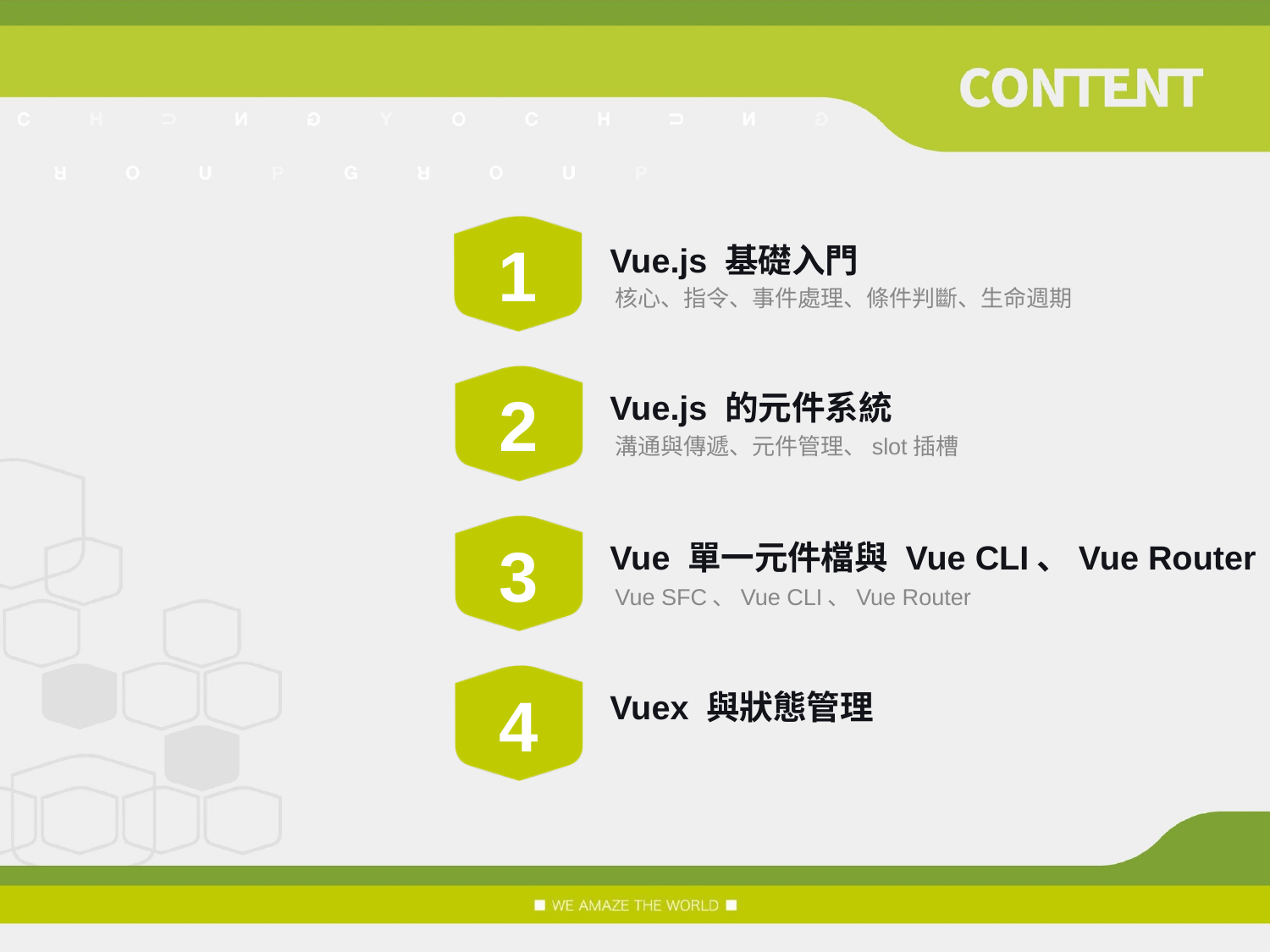

1
Vue.js 基礎入門
核心、指令、事件處理、條件判斷、生命週期
2
Vue.js 的元件系統
溝通與傳遞、元件管理、slot插槽
3
Vue 單一元件檔與 Vue CLI、Vue Router
Vue SFC、Vue CLI、Vue Router
4
Vuex 與狀態管理